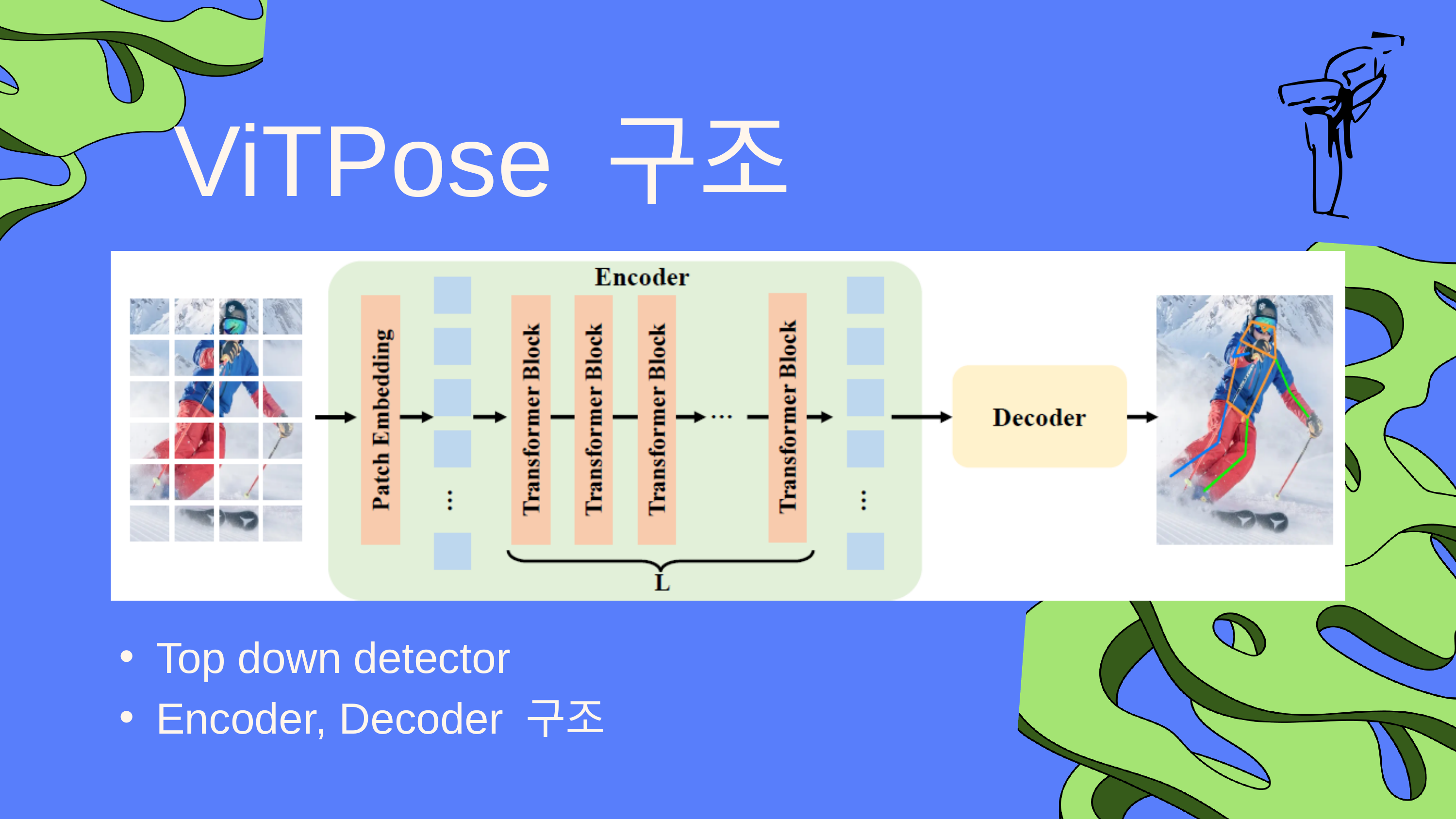

ViTPose 구조

Top down detector
Encoder, Decoder 구조